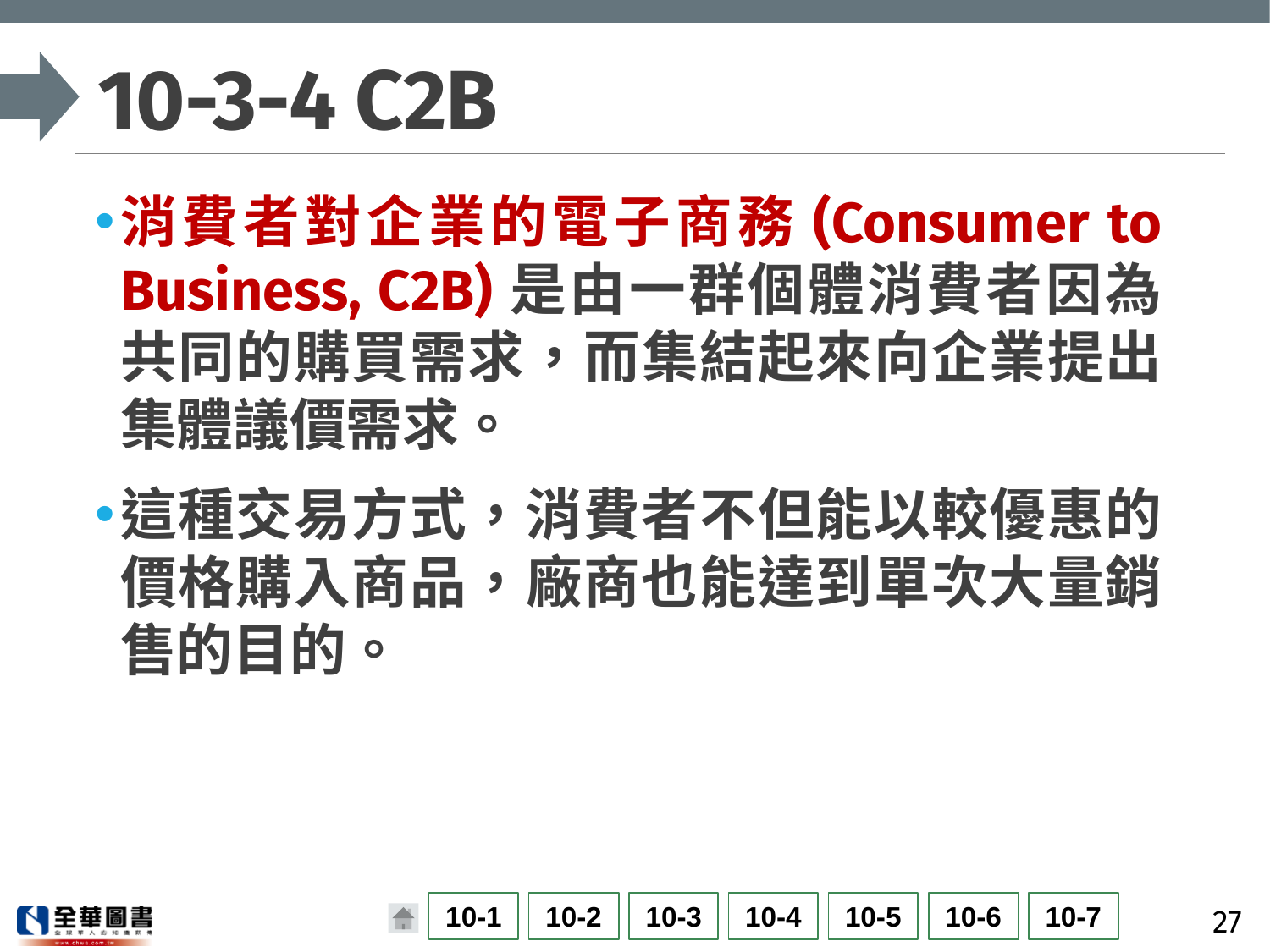

# 10-3-4 C2B
消費者對企業的電子商務(Consumer to Business, C2B)是由一群個體消費者因為共同的購買需求，而集結起來向企業提出集體議價需求。
這種交易方式，消費者不但能以較優惠的價格購入商品，廠商也能達到單次大量銷售的目的。
27